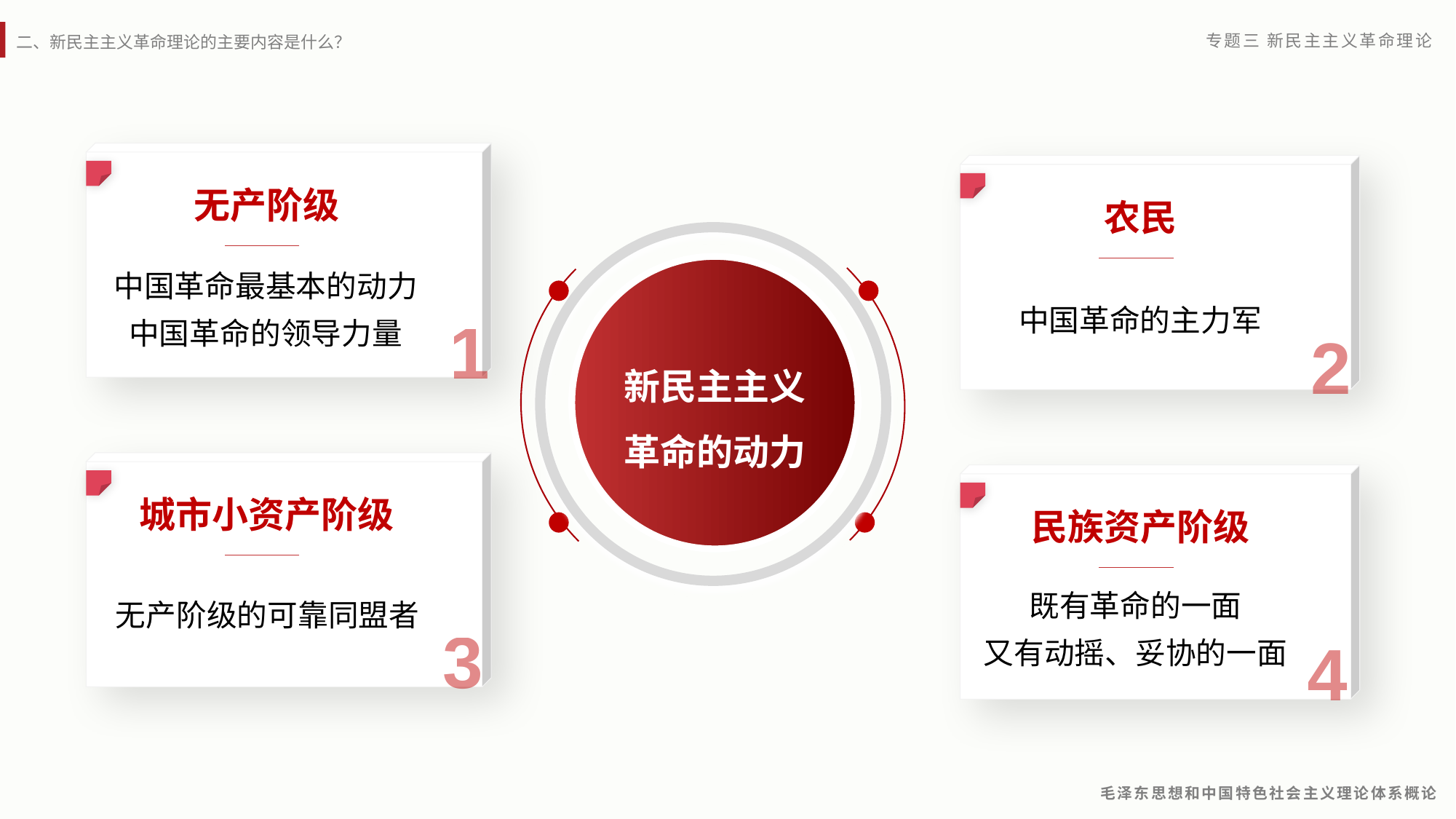

1

2
无产阶级
农民

中国革命最基本的动力
中国革命的领导力量
中国革命的主力军
新民主主义
革命的动力

3

4
城市小资产阶级
民族资产阶级
既有革命的一面
又有动摇、妥协的一面
无产阶级的可靠同盟者